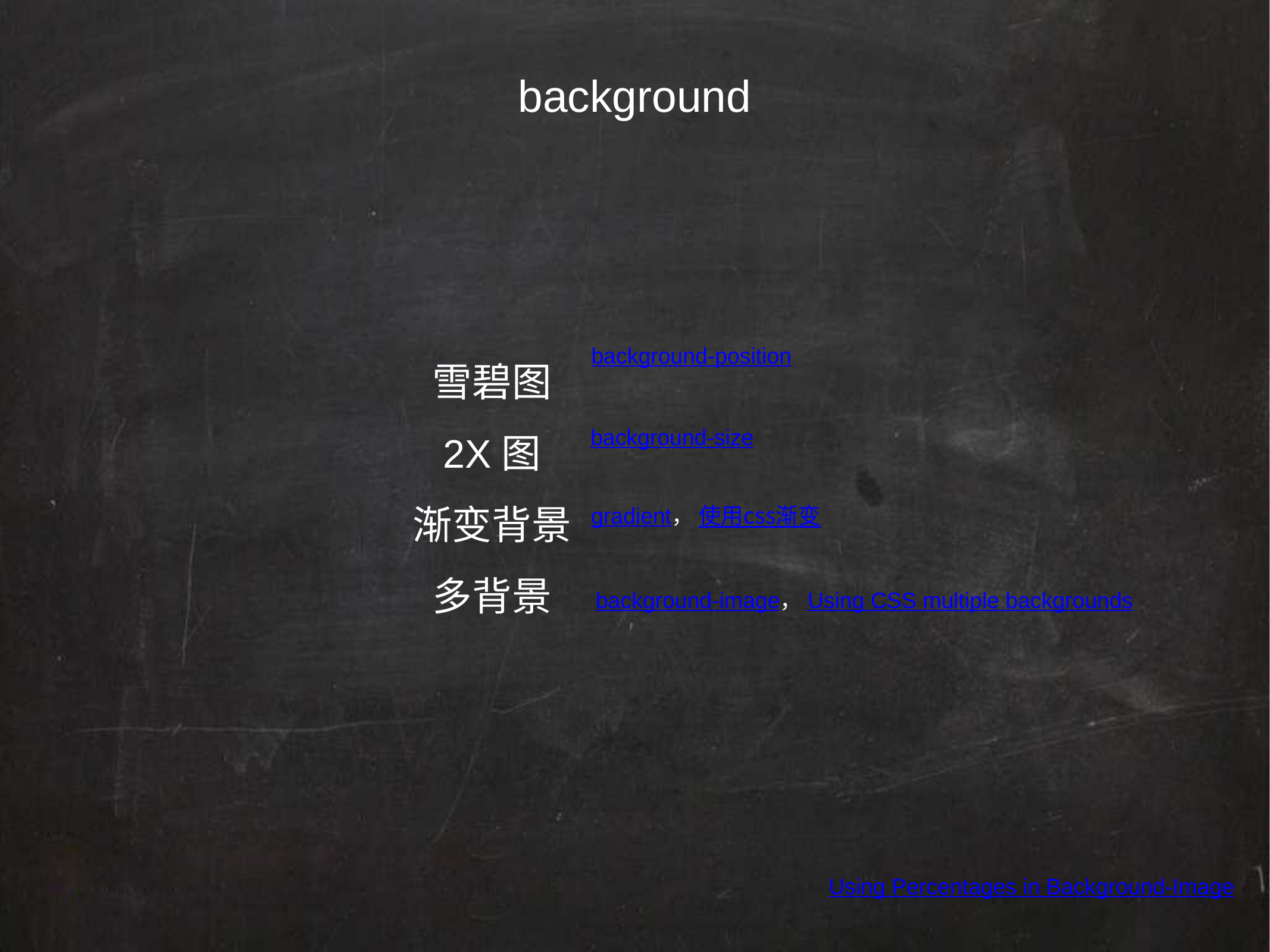

background
雪碧图
2X图
渐变背景
多背景
background-position
background-size
gradient， 使用css渐变
background-image，Using CSS multiple backgrounds
Using Percentages in Background-Image